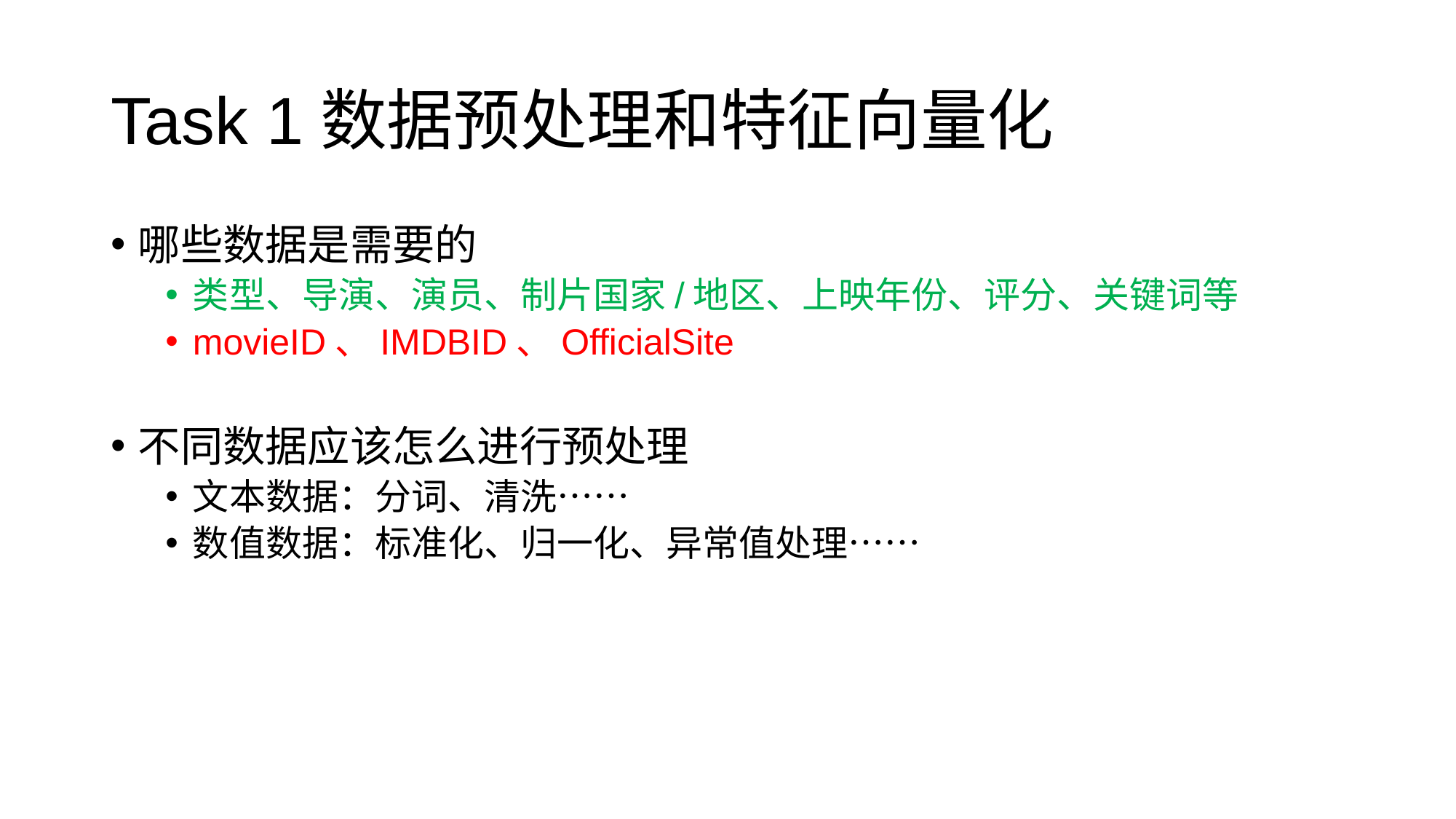

# Task 1数据预处理和特征向量化
哪些数据是需要的
类型、导演、演员、制片国家/地区、上映年份、评分、关键词等
movieID、IMDBID、OfficialSite

不同数据应该怎么进行预处理
文本数据：分词、清洗……
数值数据：标准化、归一化、异常值处理……